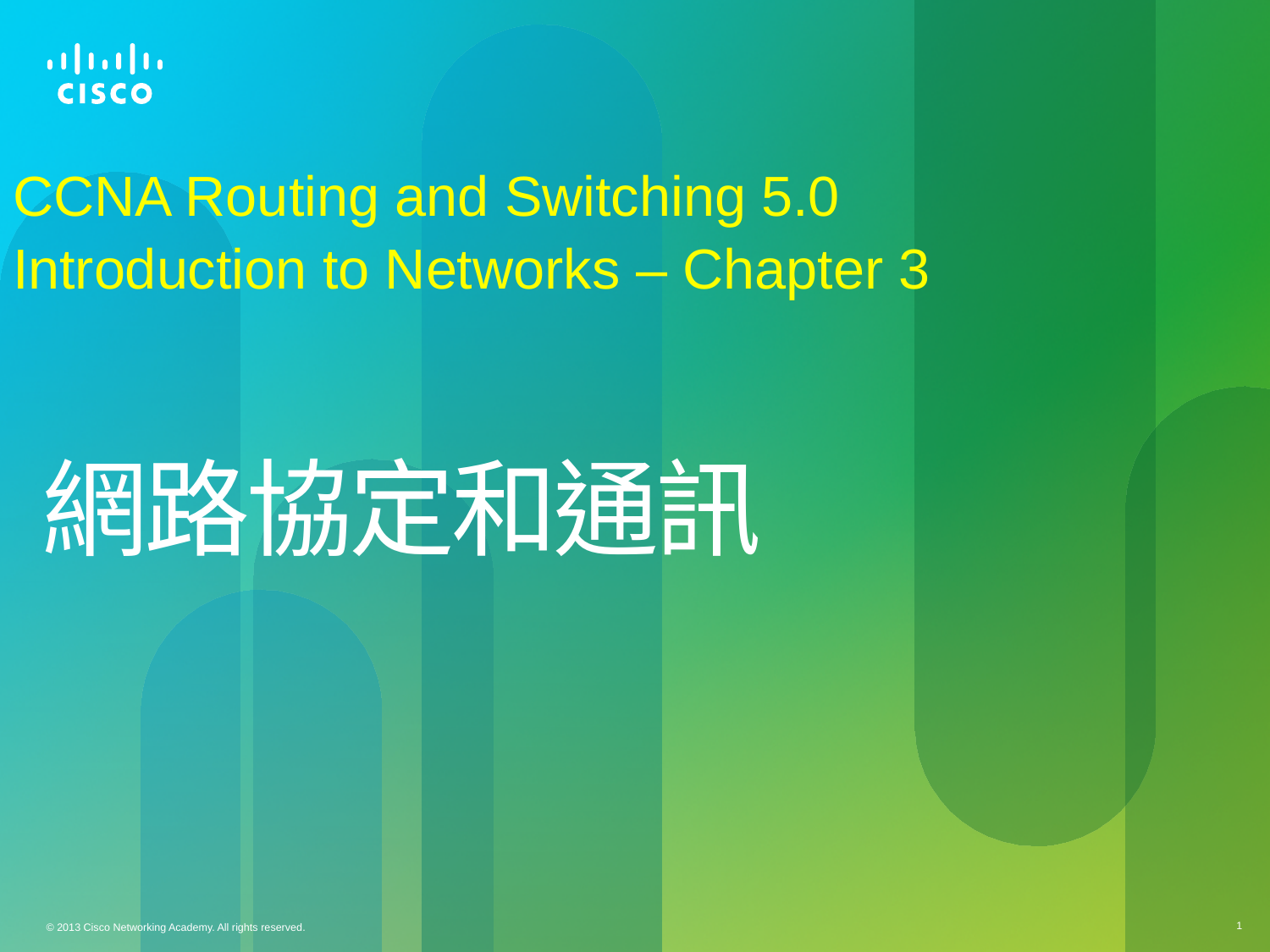

CCNA Routing and Switching 5.0
Introduction to Networks – Chapter 3
# 網路協定和通訊